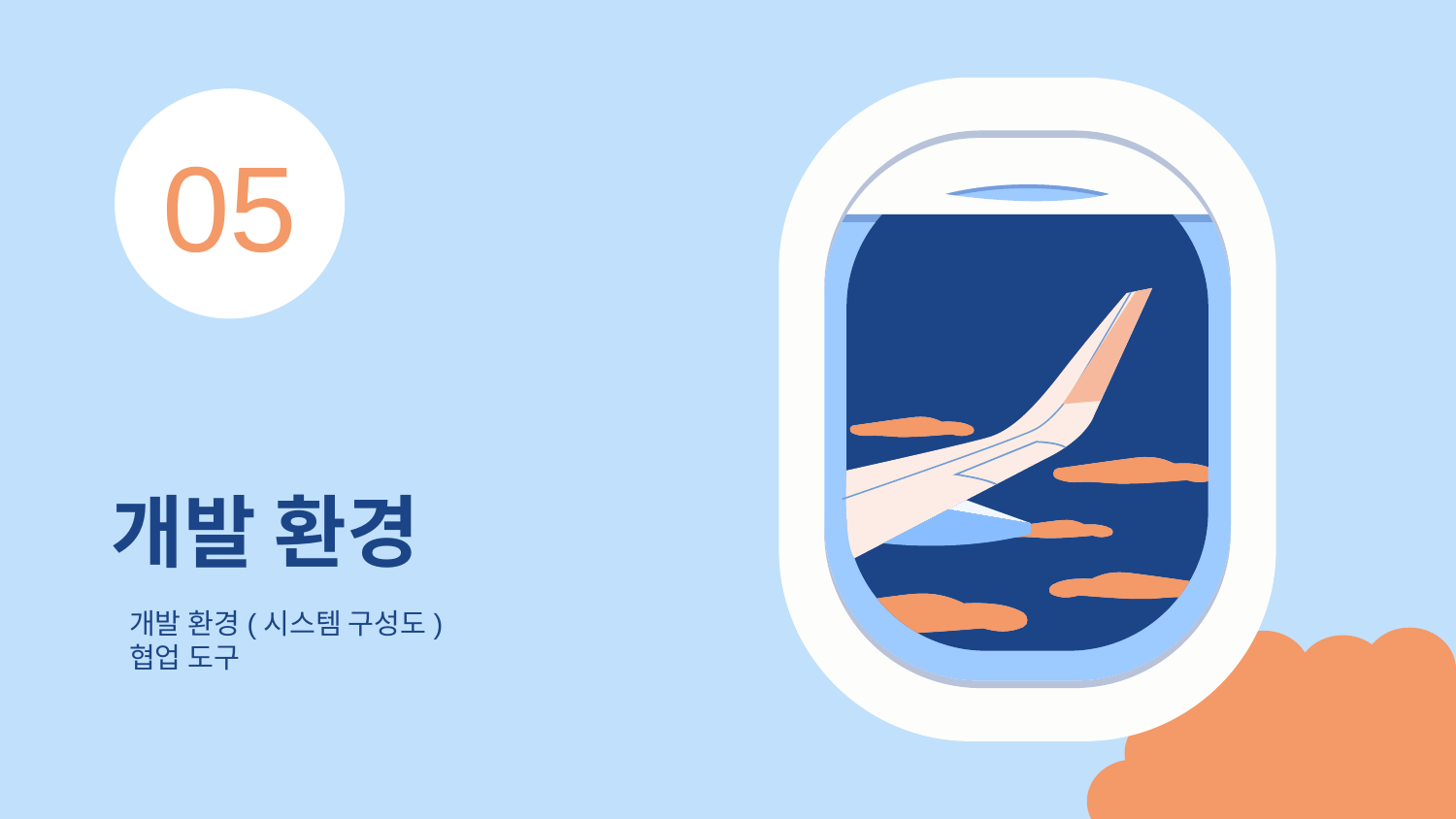

05
# 개발 환경
개발 환경(시스템 구성도)
협업 도구